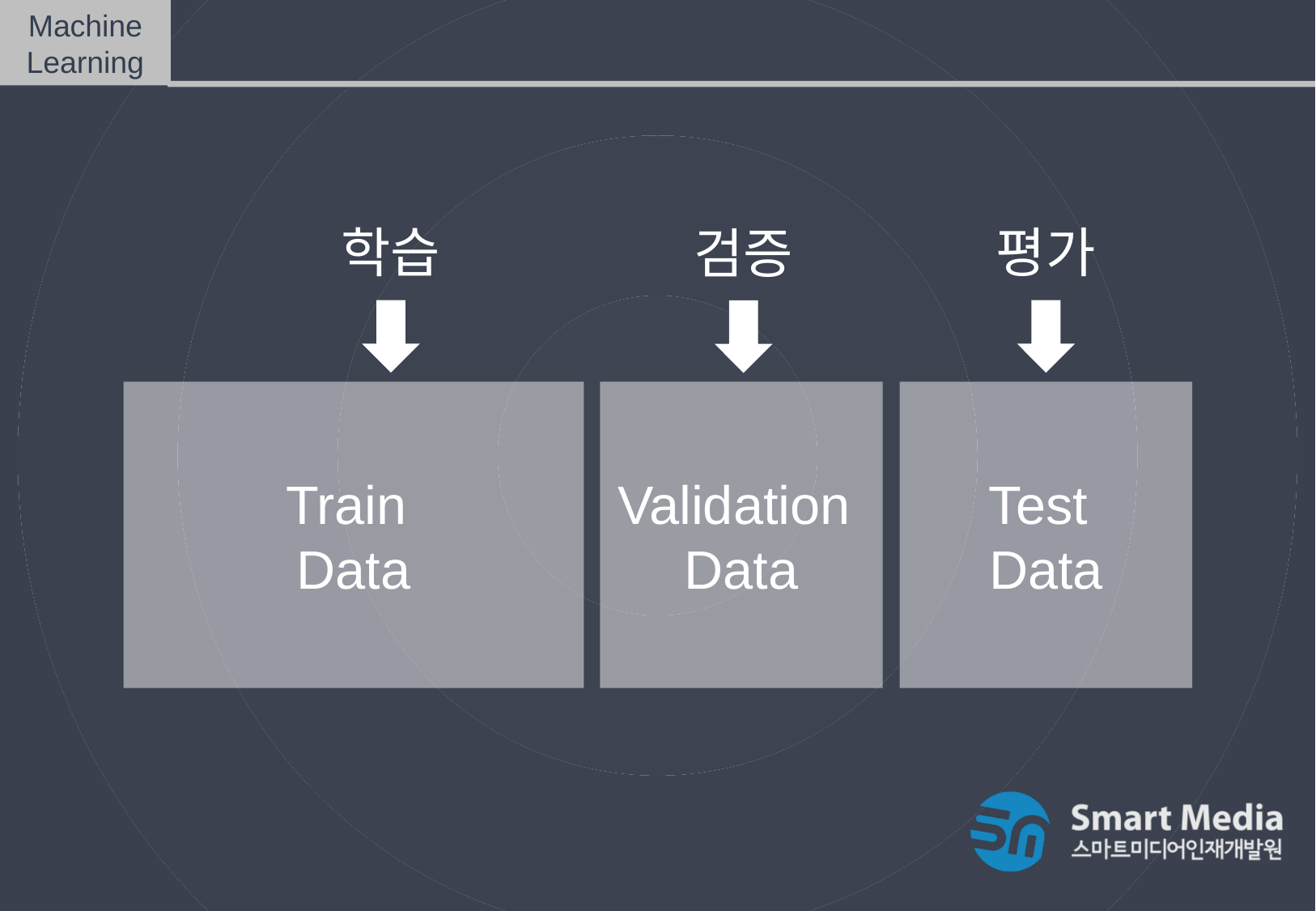

Machine Learning
Cross validation(교차검증)

학습
평가
검증

Test
Data
Validation
Data
Train
Data